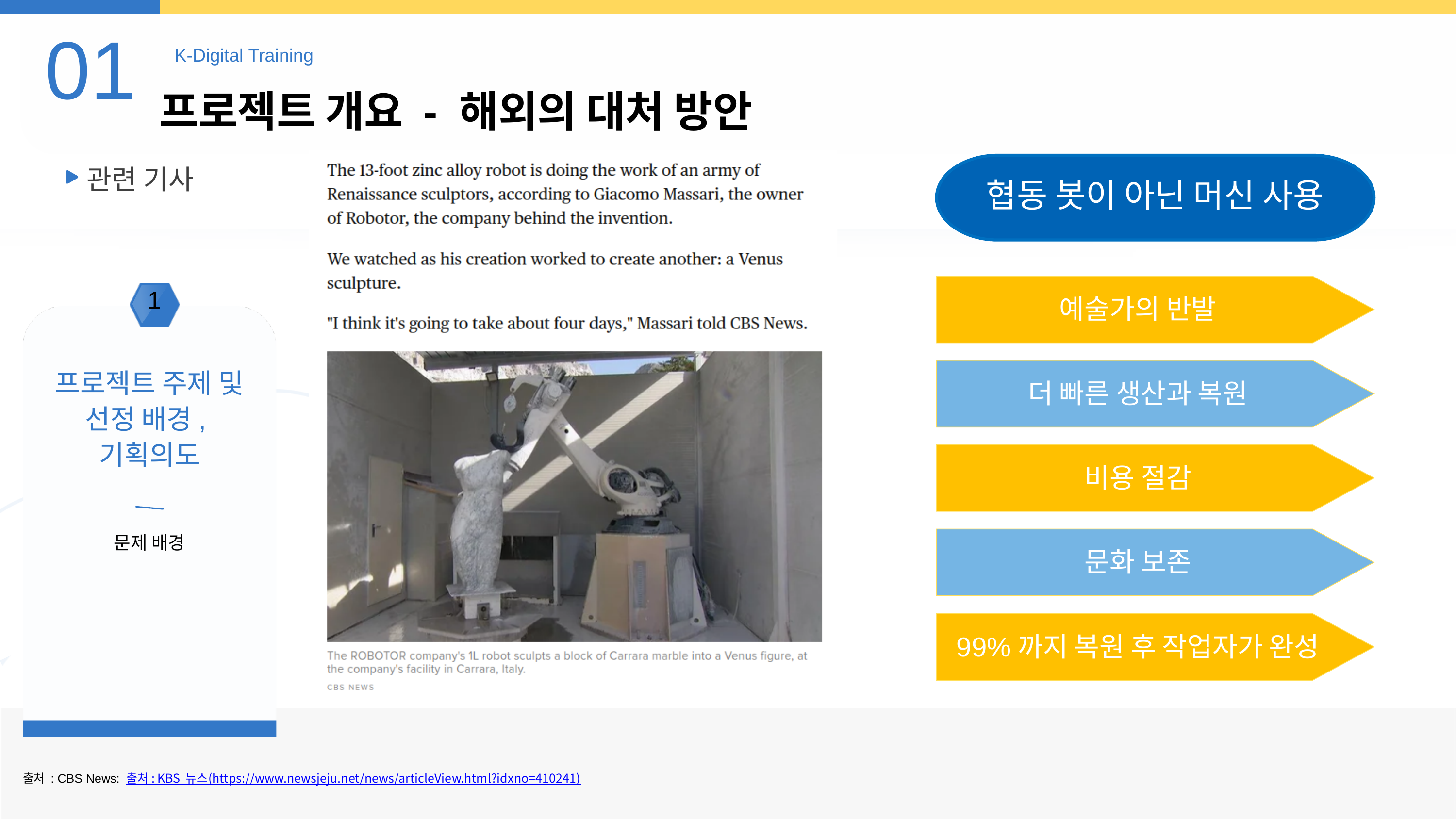

01
K-Digital Training
프로젝트 개요 - 해외의 대처 방안

협동 봇이 아닌 머신 사용
관련 기사

예술가의 반발

1

더 빠른 생산과 복원
프로젝트 주제 및 선정 배경,
기획의도

비용 절감

문제 배경

문화 보존

99%까지 복원 후 작업자가 완성

출처 : CBS News: 출처 : KBS  뉴스(https://www.newsjeju.net/news/articleView.html?idxno=410241)